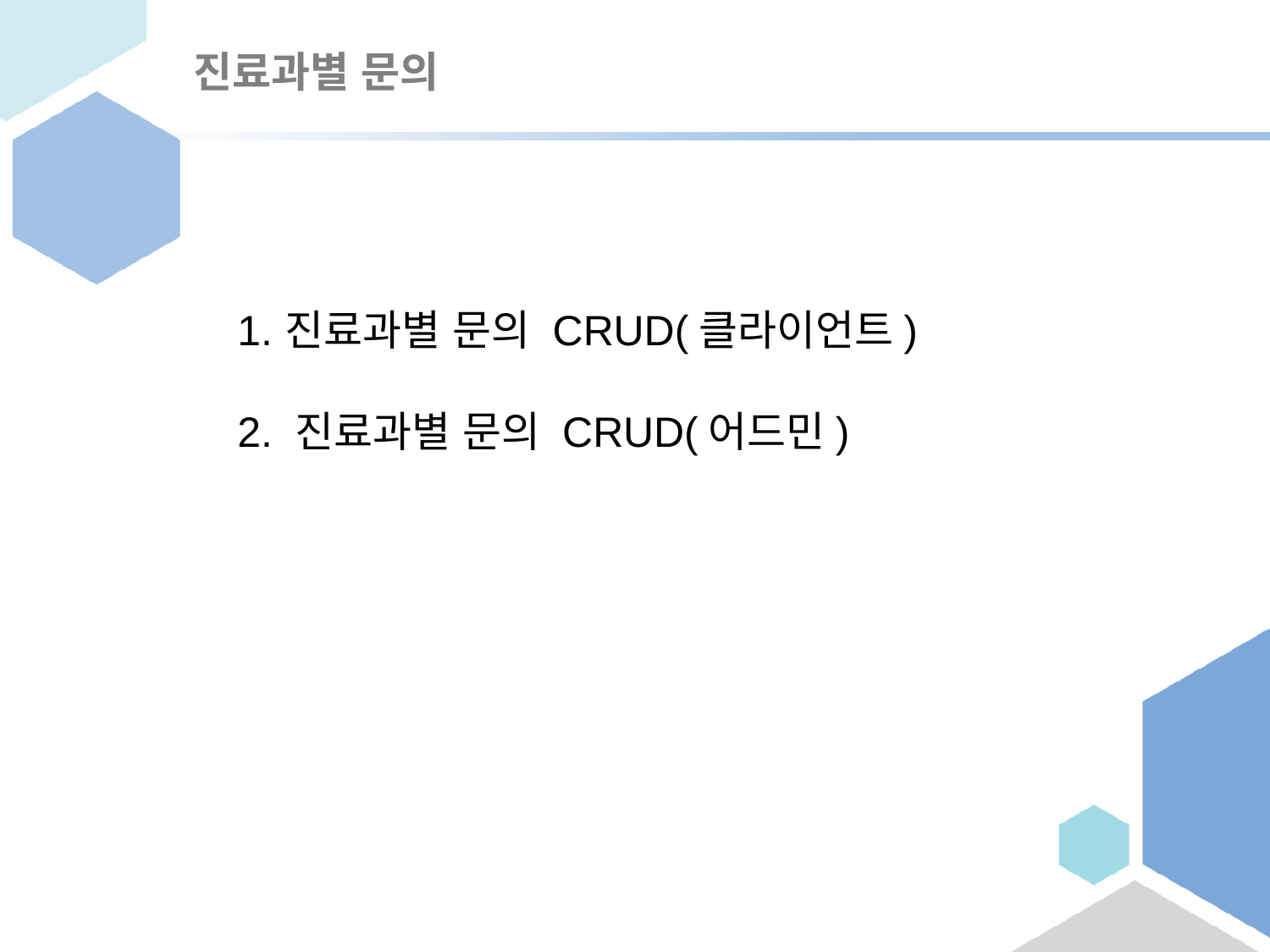

# 진료과별 문의

진료과별 문의 CRUD(클라이언트)

2. 진료과별 문의 CRUD(어드민)